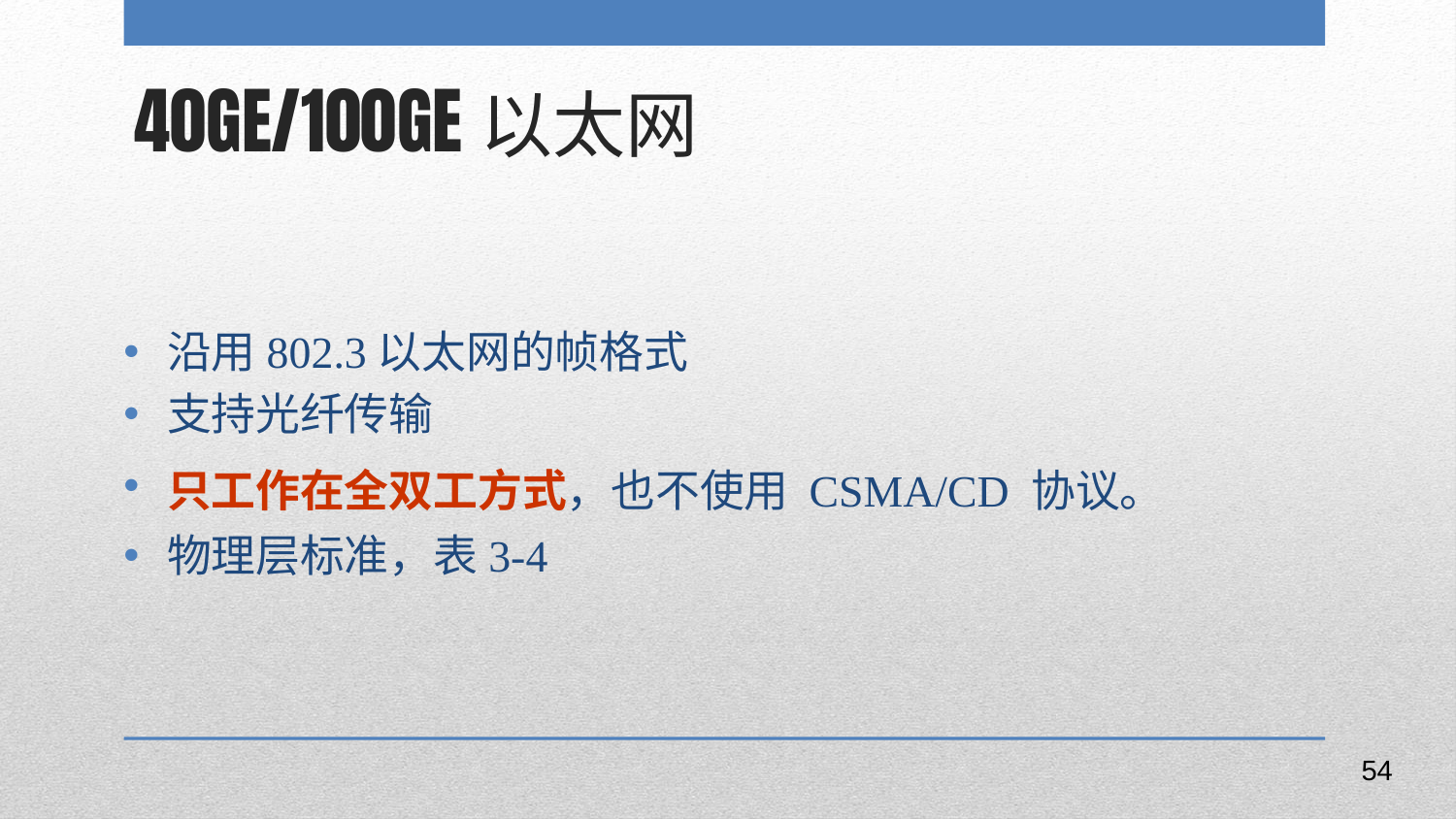

40GE/100GE以太网
沿用802.3以太网的帧格式
支持光纤传输
只工作在全双工方式，也不使用 CSMA/CD 协议。
物理层标准，表3-4
54